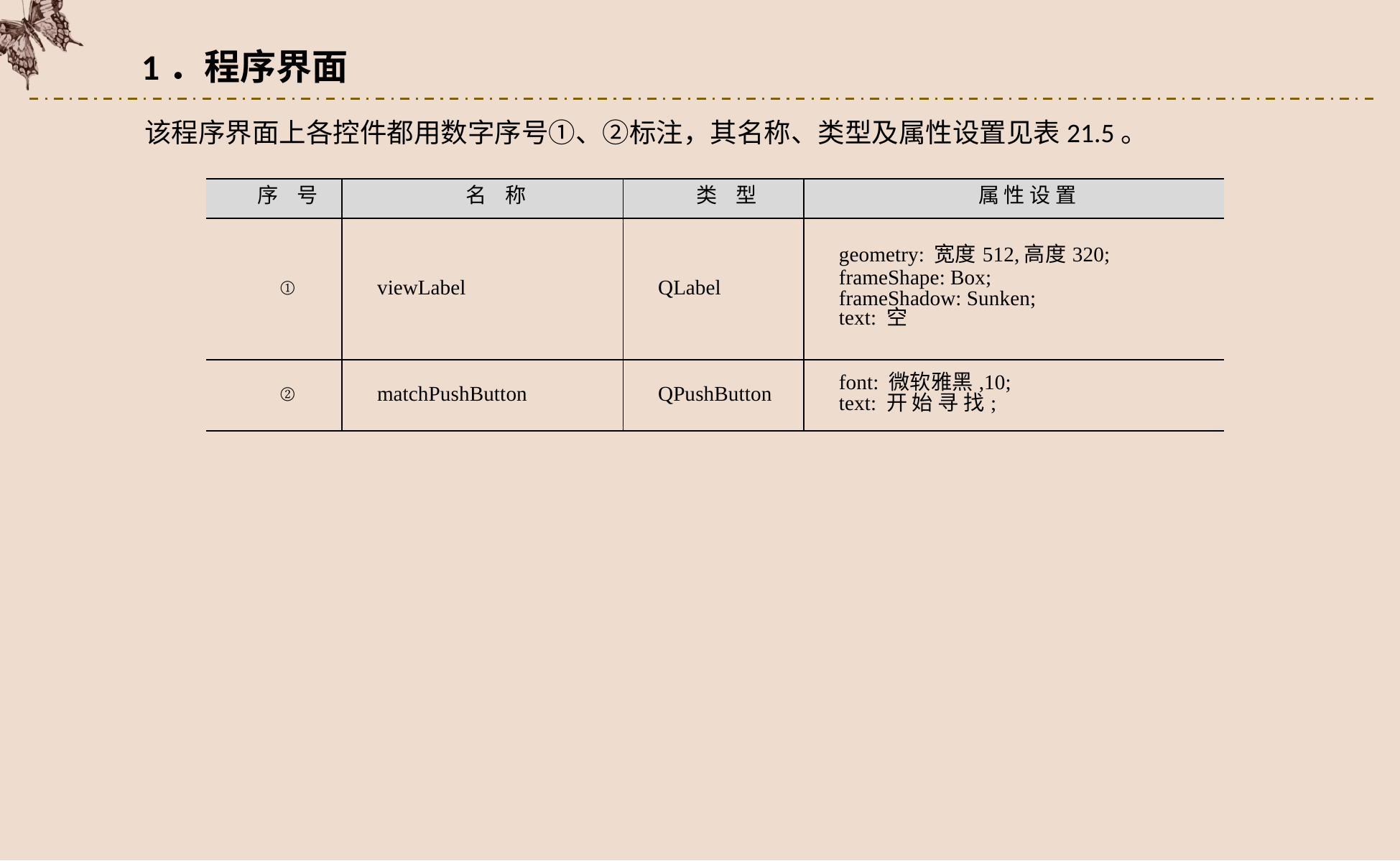

1．程序界面
该程序界面上各控件都用数字序号①、②标注，其名称、类型及属性设置见表21.5。
| 序 号 | 名 称 | 类 型 | 属 性 设 置 |
| --- | --- | --- | --- |
| ① | viewLabel | QLabel | geometry: 宽度512,高度320; frameShape: Box; frameShadow: Sunken; text: 空 |
| ② | matchPushButton | QPushButton | font: 微软雅黑,10; text: 开 始 寻 找; |